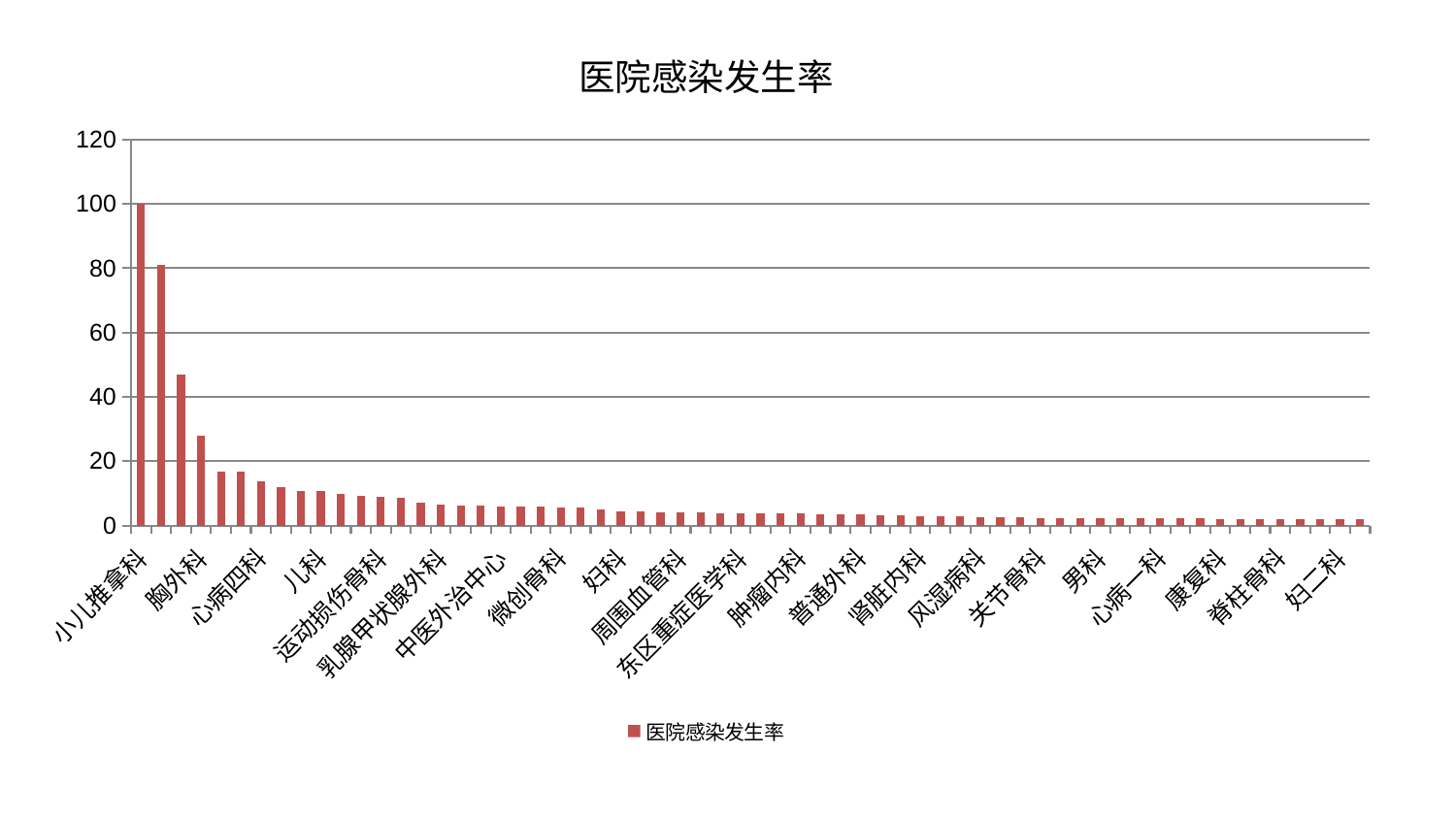

### Chart: 医院感染发生率

| Category | 医院感染发生率 |
|---|---|
| 小儿推拿科 | 99.99999999999999 |
| 重症医学科 | 80.94467601722587 |
| 呼吸内科 | 47.07062090795632 |
| 胸外科 | 27.994788296322362 |
| 身心医学科 | 16.73936011743725 |
| 中医经典科 | 16.727082040548925 |
| 心病四科 | 13.714039043466869 |
| 推拿科 | 11.802559289903465 |
| 综合内科 | 10.640046420599425 |
| 儿科 | 10.597041752416116 |
| 创伤骨科 | 9.689745345867962 |
| 脾胃病科 | 9.149889029512973 |
| 运动损伤骨科 | 8.91181208847476 |
| 皮肤科 | 8.731038123466698 |
| 心血管内科 | 7.061294082698288 |
| 乳腺甲状腺外科 | 6.370581564412368 |
| 东区肾病科 | 6.165292258163172 |
| 内分泌科 | 6.142615605716304 |
| 中医外治中心 | 6.017977355082926 |
| 耳鼻喉科 | 5.990283212997696 |
| 心病三科 | 5.890693935099611 |
| 微创骨科 | 5.674959330397936 |
| 西区重症医学科 | 5.537147793730393 |
| 医院 | 5.0119551518936545 |
| 妇科 | 4.491478768278953 |
| 治未病中心 | 4.2239915289331815 |
| 神经外科 | 4.171127157736238 |
| 周围血管科 | 4.086592330115567 |
| 神经内科 | 3.991272999350861 |
| 显微骨科 | 3.894387643402422 |
| 东区重症医学科 | 3.784903711202083 |
| 脑病二科 | 3.7535913533297296 |
| 肾病科 | 3.7377219123427268 |
| 肿瘤内科 | 3.655509100624277 |
| 心病二科 | 3.5356438986297416 |
| 血液科 | 3.3827061816683646 |
| 普通外科 | 3.369633016740089 |
| 脑病一科 | 3.16875147172712 |
| 脾胃科消化科合并 | 3.016590020419029 |
| 肾脏内科 | 2.955224952134011 |
| 肛肠科 | 2.8786919166554057 |
| 脑病三科 | 2.7969849224104455 |
| 风湿病科 | 2.592636574393589 |
| 针灸科 | 2.5790034547588108 |
| 泌尿外科 | 2.5687384959681565 |
| 关节骨科 | 2.410892685876418 |
| 口腔科 | 2.3867028711912175 |
| 肝胆外科 | 2.373720024250406 |
| 男科 | 2.3527648919186537 |
| 骨科 | 2.317867042981994 |
| 肝病科 | 2.304273009351783 |
| 心病一科 | 2.2780671694979797 |
| 美容皮肤科 | 2.230681369039535 |
| 小儿骨科 | 2.214986498043703 |
| 康复科 | 2.1157783463443818 |
| 眼科 | 2.066786536200158 |
| 消化内科 | 2.030522495984338 |
| 脊柱骨科 | 1.9971318445397994 |
| 妇科妇二科合并 | 1.9798895007882562 |
| 老年医学科 | 1.978164405539413 |
| 妇二科 | 1.881775305684235 |
| 产科 | 1.8516641369139746 |
231